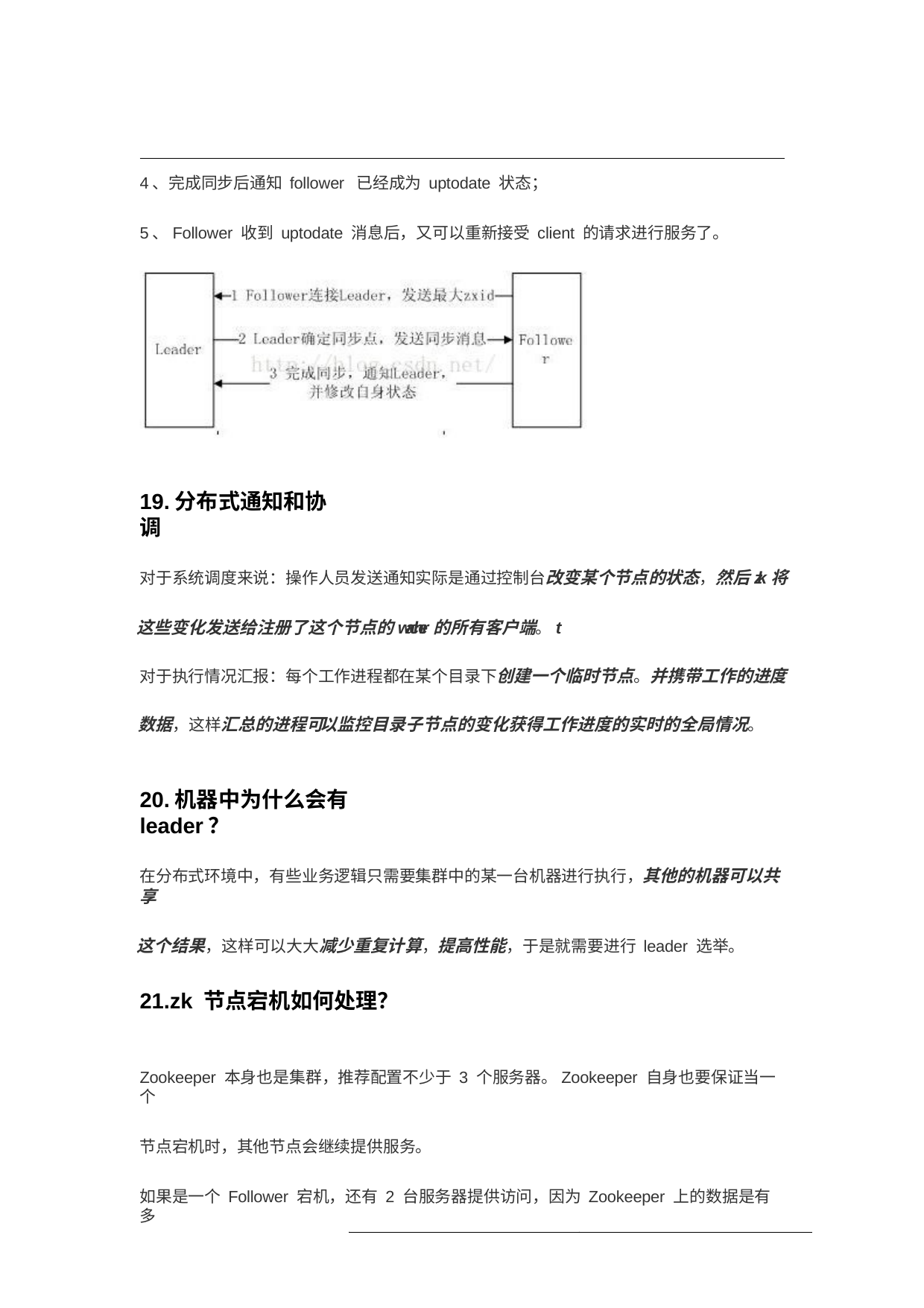

4、完成同步后通知 follower 已经成为 uptodate 状态；

5、Follower 收到 uptodate 消息后，又可以重新接受 client 的请求进行服务了。

19.分布式通知和协调
对于系统调度来说：操作人员发送通知实际是通过控制台改变某个节点的状态，然后zk将

这些变化发送给注册了这个节点的wacher的所有客户端。t
对于执行情况汇报：每个工作进程都在某个目录下创建一个临时节点。并携带工作的进度数据，这样汇总的进程可 以监控目录子节点的变化获得工作进度的实时的全局情况。
20.机器中为什么会有leader？
在分布式环境中，有些业务逻辑只需要集群中的某一台机器进行执行，其他的机器可以共享

这个结果，这样可以大大减少重复计算，提高性能，于是就需要进行 leader 选举。
21.zk 节点宕机如何处理？
Zookeeper 本身也是集群，推荐配置不少于 3 个服务器。Zookeeper 自身也要保证当一个

节点宕机时，其他节点会继续提供服务。

如果是一个 Follower 宕机，还有 2 台服务器提供访问，因为 Zookeeper 上的数据是有多